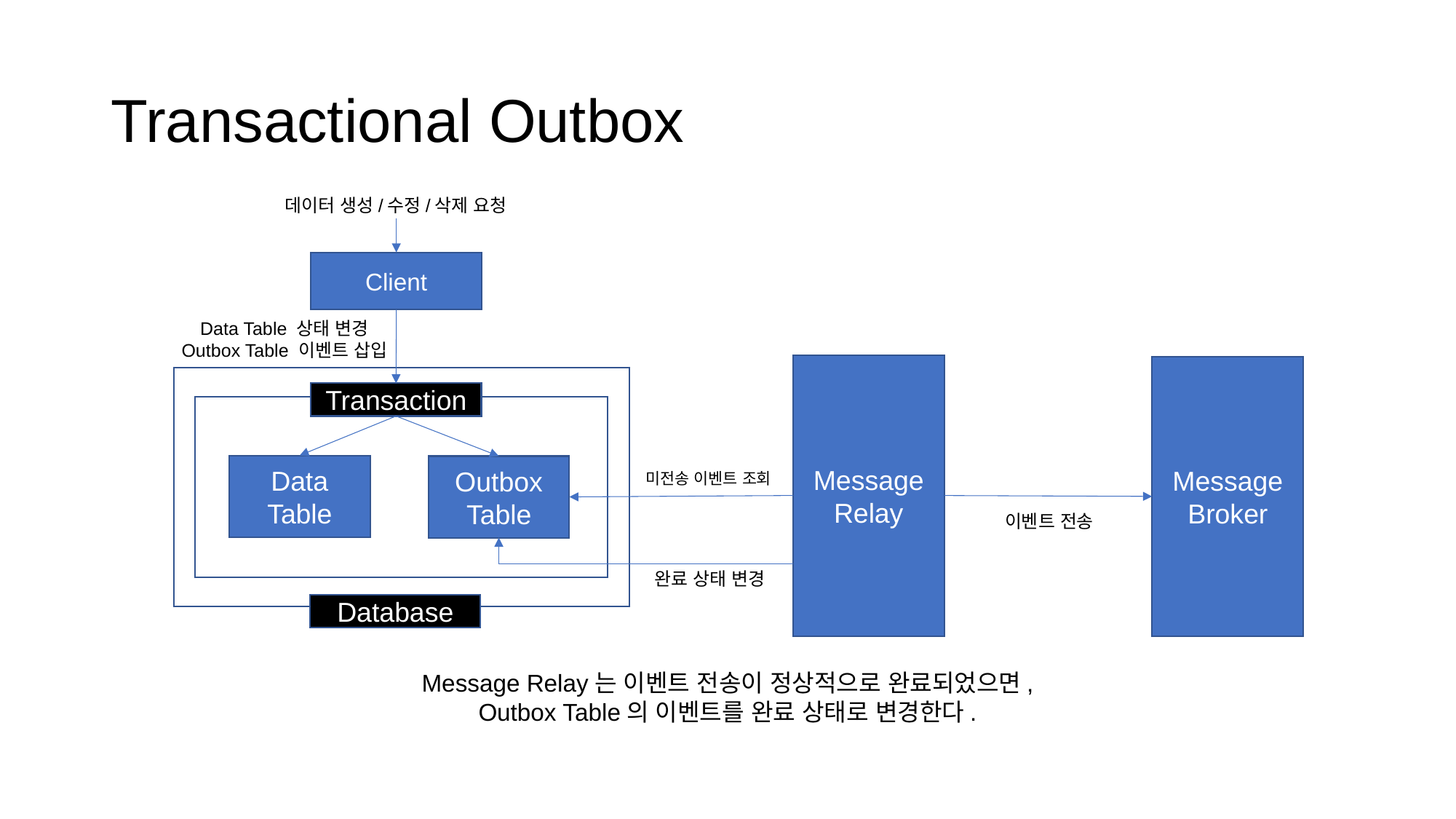

# Transactional Outbox
데이터 생성/수정/삭제 요청
Client
Data Table 상태 변경
Outbox Table 이벤트 삽입
Message
Relay
Message
Broker

Transaction

Data Table
Outbox Table
미전송 이벤트 조회
이벤트 전송
완료 상태 변경
Database
Message Relay는 이벤트 전송이 정상적으로 완료되었으면,
Outbox Table의 이벤트를 완료 상태로 변경한다.